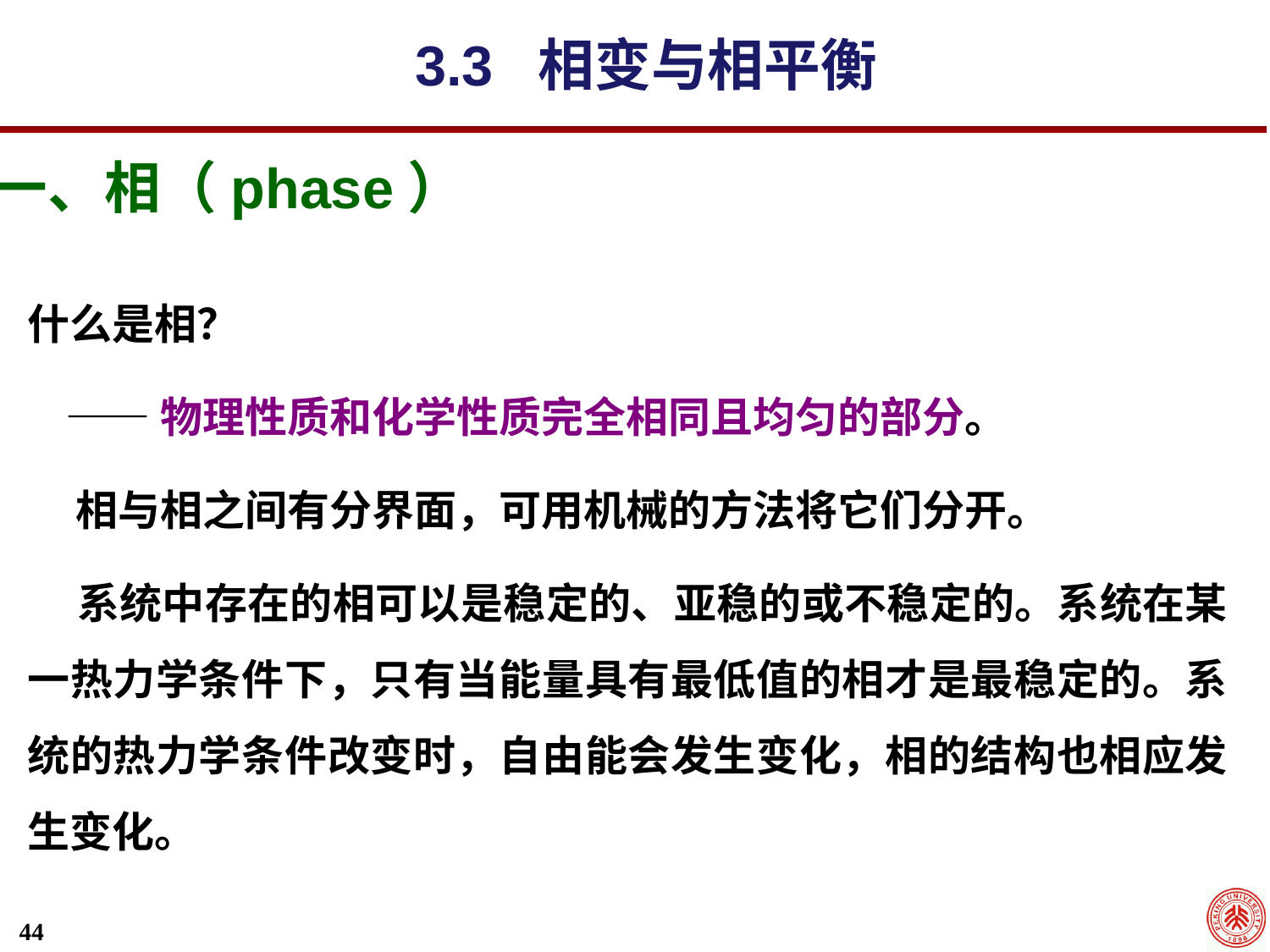

3.3  相变与相平衡

一、相（phase）
什么是相？
    ——物理性质和化学性质完全相同且均匀的部分。
    相与相之间有分界面，可用机械的方法将它们分开。
    系统中存在的相可以是稳定的、亚稳的或不稳定的。系统在某一热力学条件下，只有当能量具有最低值的相才是最稳定的。系统的热力学条件改变时，自由能会发生变化，相的结构也相应发生变化。
44